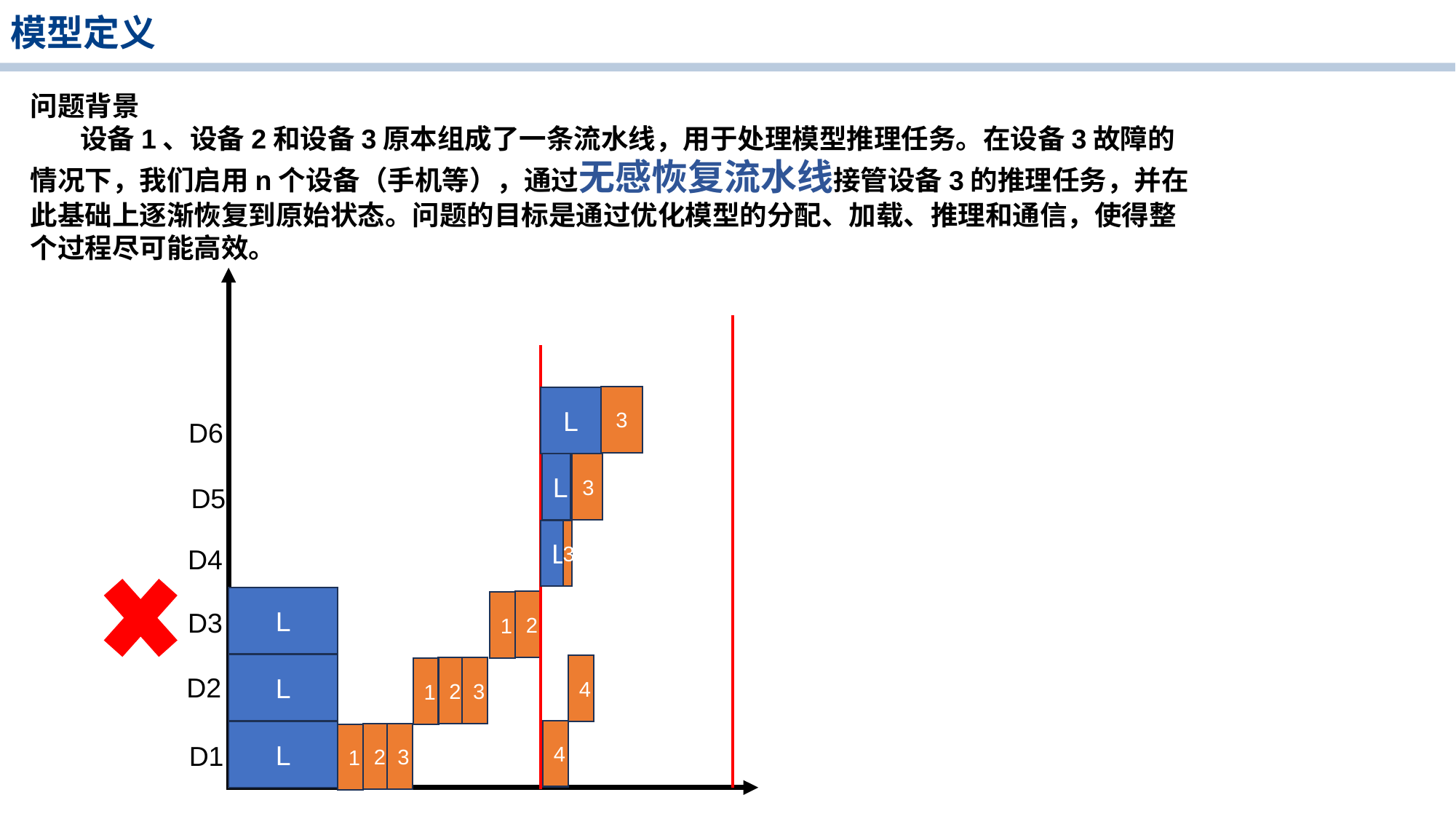

模型定义

问题背景
       设备1、设备2和设备3原本组成了一条流水线，用于处理模型推理任务。在设备3故障的情况下，我们启用n个设备（手机等），通过无感恢复流水线接管设备3的推理任务，并在此基础上逐渐恢复到原始状态。问题的目标是通过优化模型的分配、加载、推理和通信，使得整个过程尽可能高效。
3
L
D6
3
L
D5
3
L
D4

L
2
1
D3
L
4
2
3
1
D2
4
L
2
3
1
D1